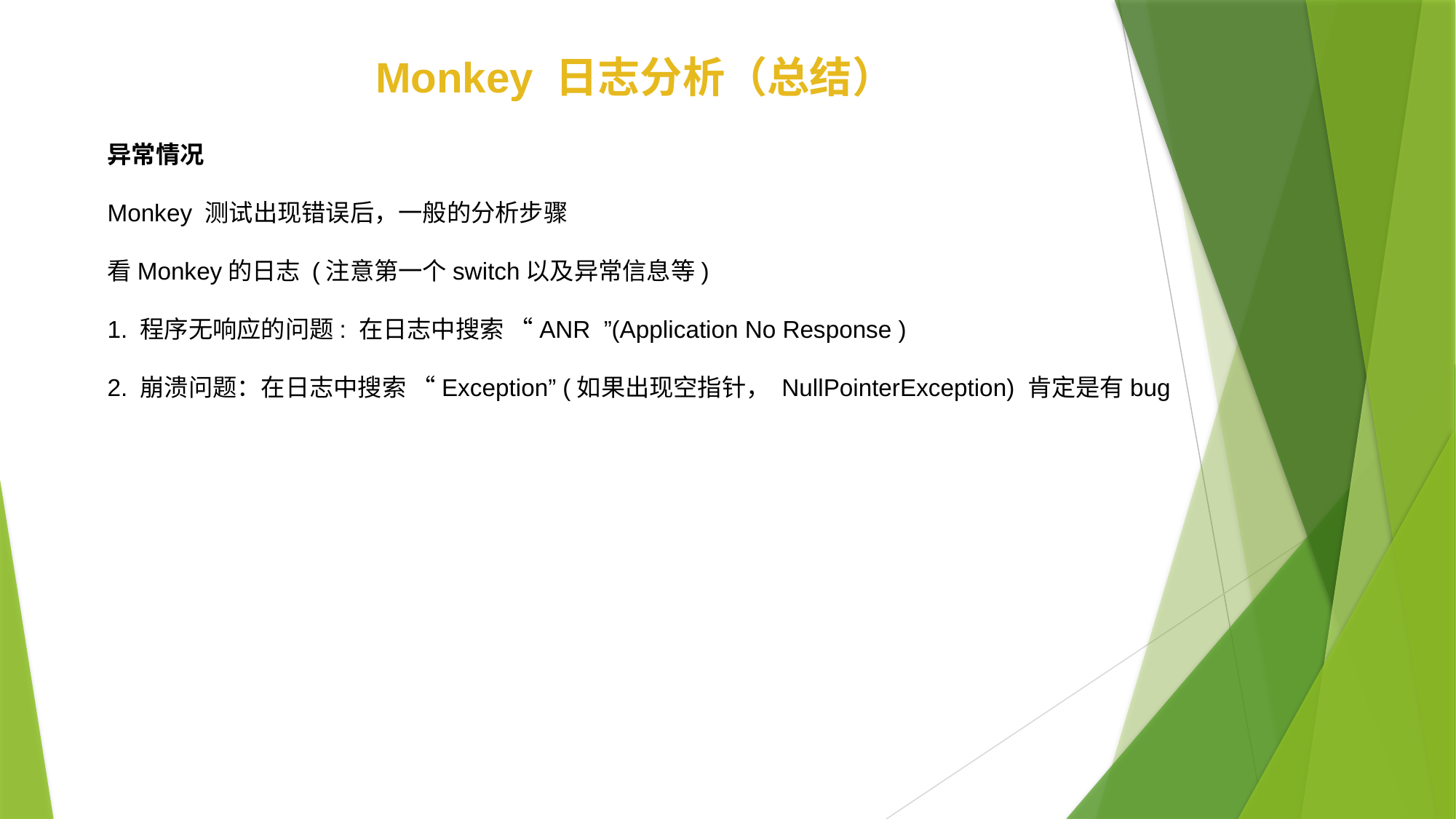

Monkey 日志分析（总结）
异常情况

Monkey 测试出现错误后，一般的分析步骤
看Monkey的日志 (注意第一个switch以及异常信息等)
1. 程序无响应的问题: 在日志中搜索 “ANR  ”(Application No Response )
2. 崩溃问题：在日志中搜索 “Exception” (如果出现空指针， NullPointerException) 肯定是有bug